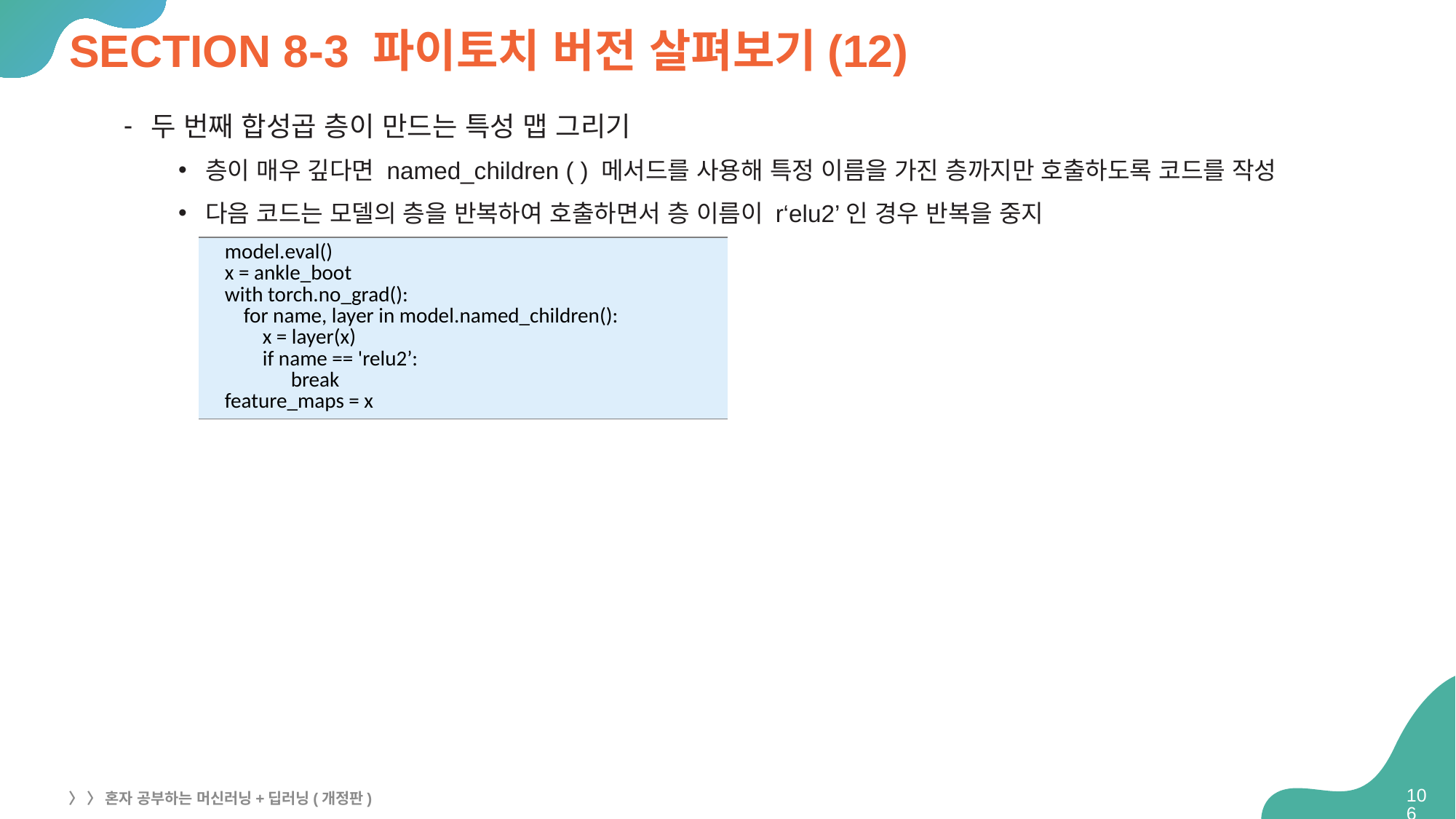

# SECTION 8-3 파이토치 버전 살펴보기(12)
두 번째 합성곱 층이 만드는 특성 맵 그리기
층이 매우 깊다면 named_children ( ) 메서드를 사용해 특정 이름을 가진 층까지만 호출하도록 코드를 작성
다음 코드는 모델의 층을 반복하여 호출하면서 층 이름이 r‘elu2’인 경우 반복을 중지
| model.eval() x = ankle\_boot with torch.no\_grad(): for name, layer in model.named\_children(): x = layer(x) if name == 'relu2’: break feature\_maps = x |
| --- |
106
〉 〉 혼자 공부하는 머신러닝+딥러닝(개정판)